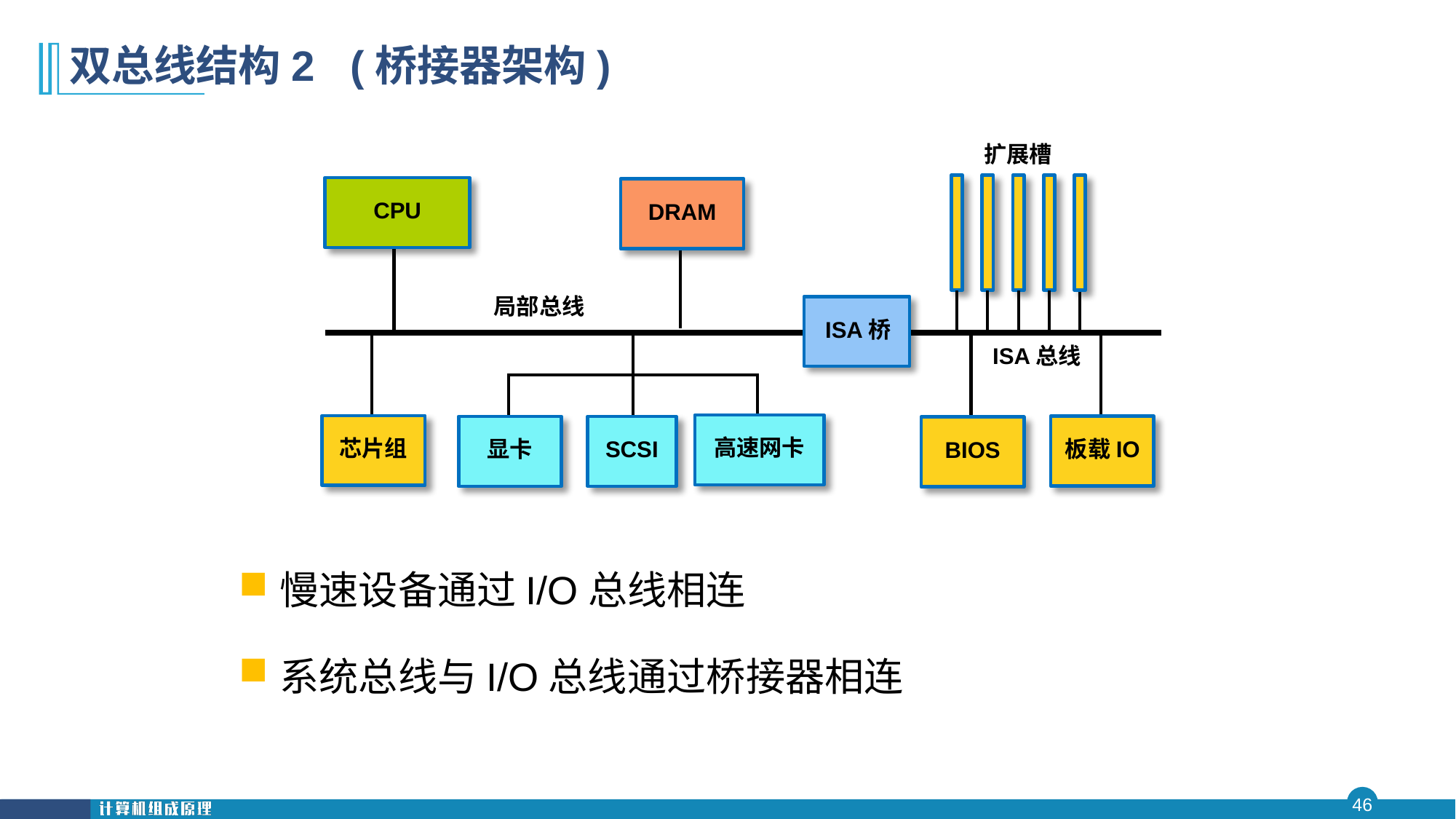

# 双总线结构2   (桥接器架构)
扩展槽

CPU

DRAM
局部总线

ISA桥
ISA总线

高速网卡

芯片组

板载IO

显卡

SCSI

BIOS
慢速设备通过I/O总线相连
系统总线与I/O总线通过桥接器相连